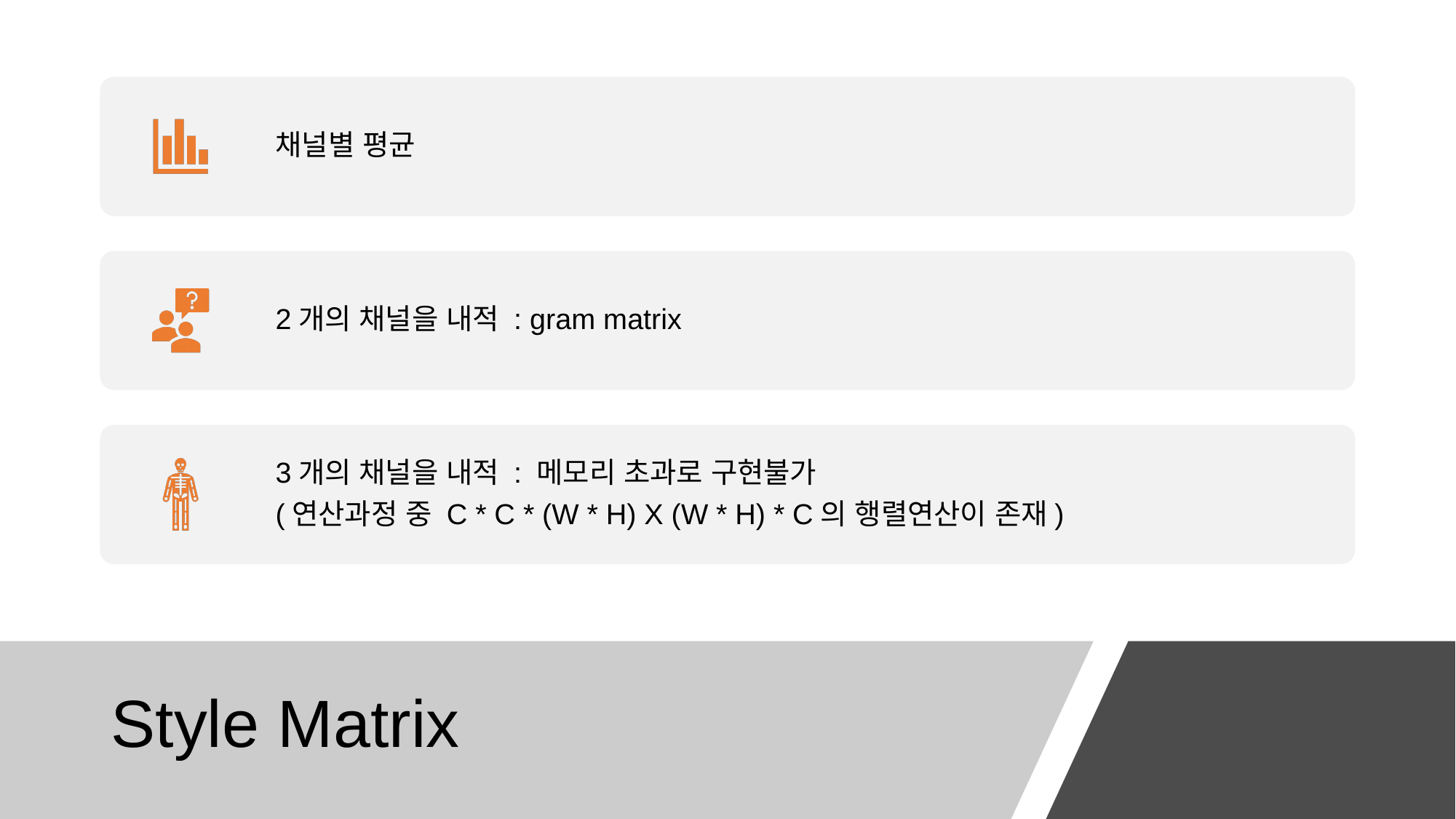

채널별 평균
2개의 채널을 내적 : gram matrix
3개의 채널을 내적 : 메모리 초과로 구현불가
(연산과정 중 C * C * (W * H) X (W * H) * C의 행렬연산이 존재)

# Style Matrix